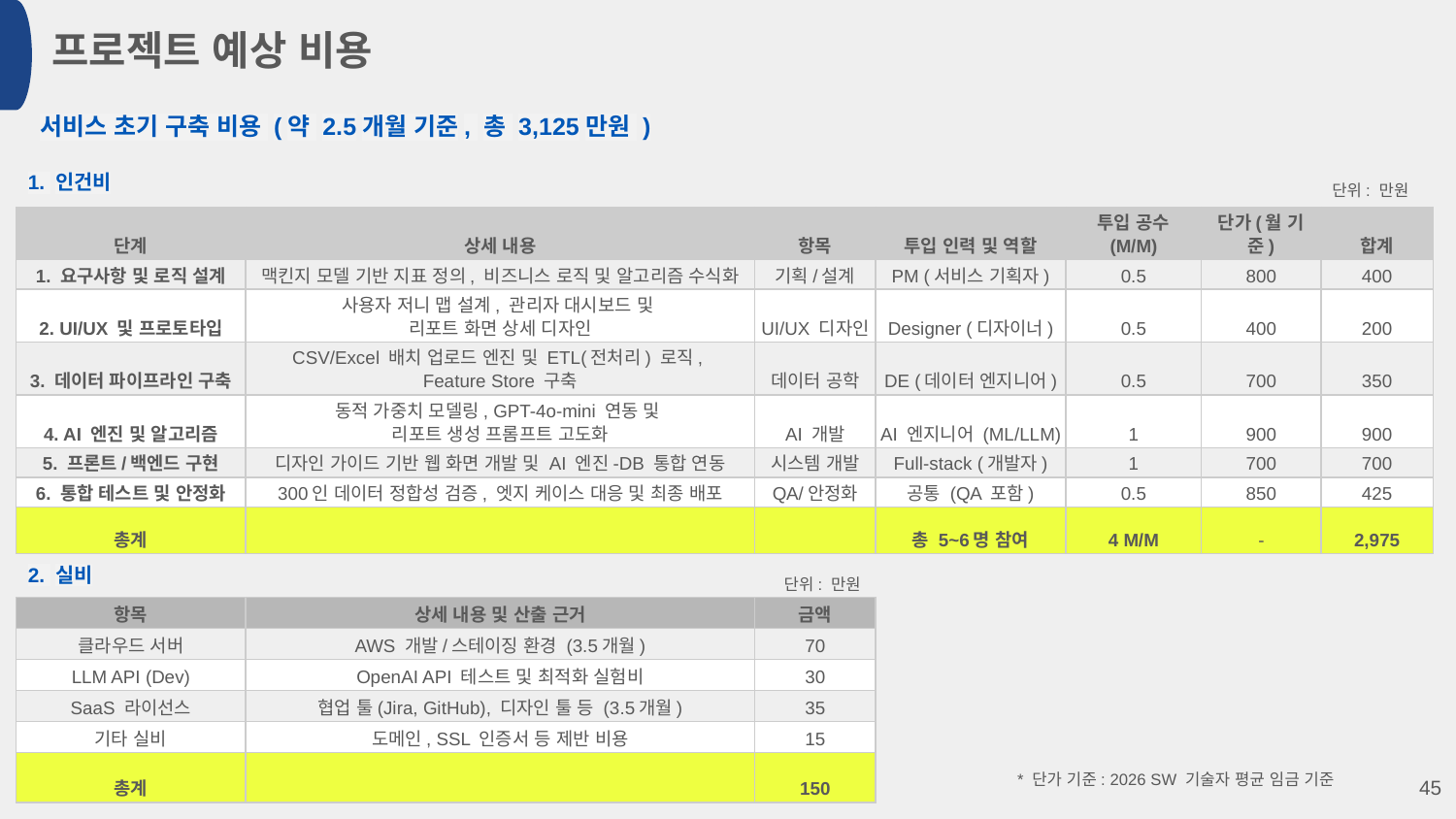

프로젝트 예상 비용
서비스 초기 구축 비용 (약 2.5개월 기준, 총 3,125만원 )
1. 인건비
단위: 만원
| 단계 | 상세 내용 | 항목 | 투입 인력 및 역할 | 투입 공수 (M/M) | 단가(월 기준) | 합계 |
| --- | --- | --- | --- | --- | --- | --- |
| 1. 요구사항 및 로직 설계 | 맥킨지 모델 기반 지표 정의, 비즈니스 로직 및 알고리즘 수식화 | 기획/설계 | PM (서비스 기획자) | 0.5 | 800 | 400 |
| 2. UI/UX 및 프로토타입 | 사용자 저니 맵 설계, 관리자 대시보드 및 리포트 화면 상세 디자인 | UI/UX 디자인 | Designer (디자이너) | 0.5 | 400 | 200 |
| 3. 데이터 파이프라인 구축 | CSV/Excel 배치 업로드 엔진 및 ETL(전처리) 로직, Feature Store 구축 | 데이터 공학 | DE (데이터 엔지니어) | 0.5 | 700 | 350 |
| 4. AI 엔진 및 알고리즘 | 동적 가중치 모델링, GPT-4o-mini 연동 및 리포트 생성 프롬프트 고도화 | AI 개발 | AI 엔지니어 (ML/LLM) | 1 | 900 | 900 |
| 5. 프론트/백엔드 구현 | 디자인 가이드 기반 웹 화면 개발 및 AI 엔진-DB 통합 연동 | 시스템 개발 | Full-stack (개발자) | 1 | 700 | 700 |
| 6. 통합 테스트 및 안정화 | 300인 데이터 정합성 검증, 엣지 케이스 대응 및 최종 배포 | QA/안정화 | 공통 (QA 포함) | 0.5 | 850 | 425 |
| 총계 |  |  | 총 5~6명 참여 | 4 M/M | - | 2,975 |
2. 실비
단위: 만원
| 항목 | 상세 내용 및 산출 근거 | 금액 |
| --- | --- | --- |
| 클라우드 서버 | AWS 개발/스테이징 환경 (3.5개월) | 70 |
| LLM API (Dev) | OpenAI API 테스트 및 최적화 실험비 | 30 |
| SaaS 라이선스 | 협업 툴(Jira, GitHub), 디자인 툴 등 (3.5개월) | 35 |
| 기타 실비 | 도메인, SSL 인증서 등 제반 비용 | 15 |
| 총계 |  | 150 |
* 단가 기준: 2026 SW 기술자 평균 임금 기준
45